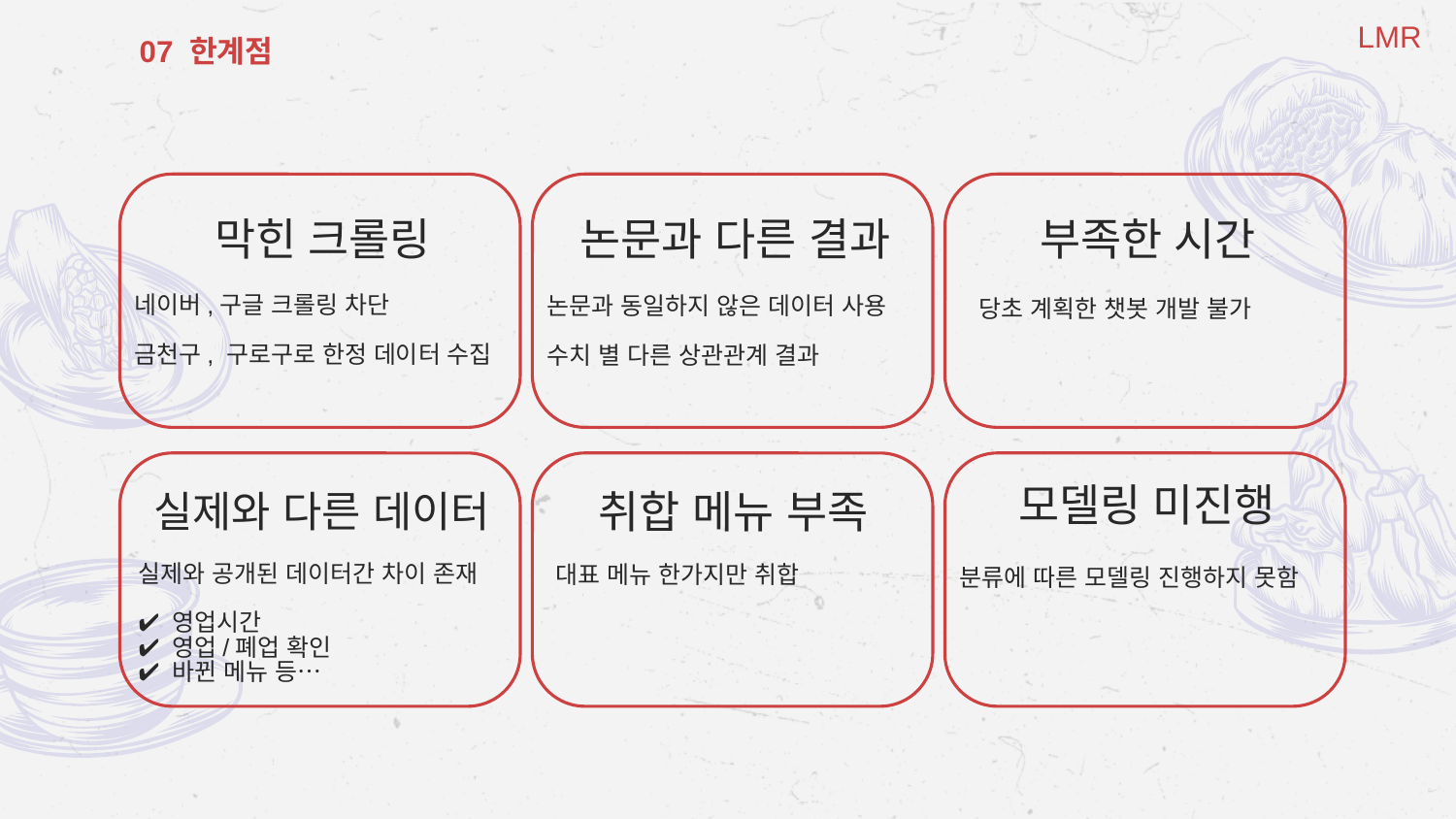

LMR
# 07 한계점

막힌 크롤링
논문과 다른 결과
부족한 시간
네이버,구글 크롤링 차단

금천구, 구로구로 한정 데이터 수집
논문과 동일하지 않은 데이터 사용

수치 별 다른 상관관계 결과
당초 계획한 챗봇 개발 불가

모델링 미진행

실제와 다른 데이터
취합 메뉴 부족
실제와 공개된 데이터간 차이 존재

✔ 영업시간
✔ 영업/폐업 확인
✔ 바뀐 메뉴 등…

대표 메뉴 한가지만 취합

분류에 따른 모델링 진행하지 못함